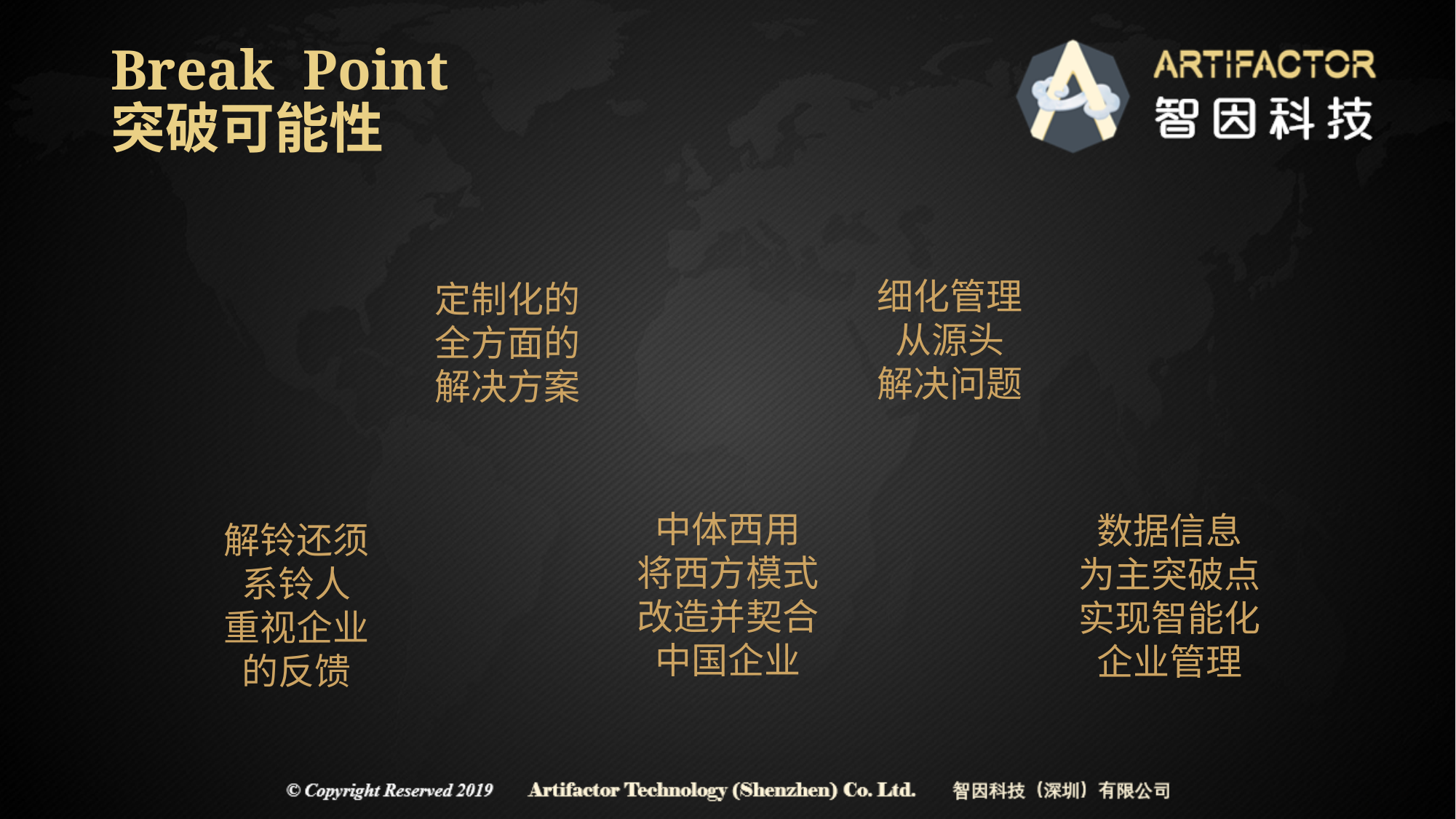

# Break  Point 突破可能性

细化管理 从源头
解决问题
定制化的全方面的解决方案

中体西用
将西方模式改造并契合
中国企业
数据信息
为主突破点
实现智能化企业管理
解铃还须系铃人
重视企业的反馈